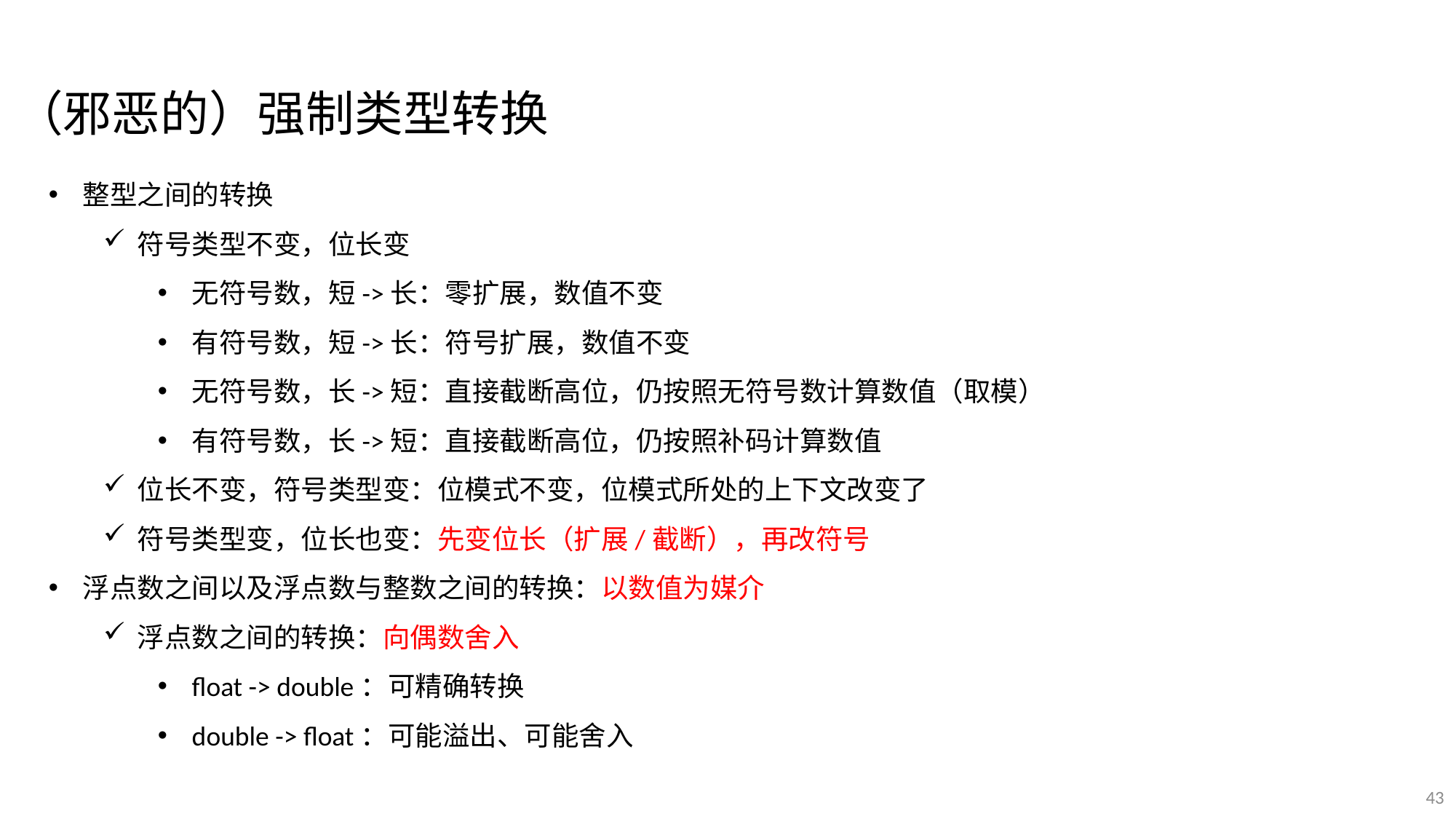

（邪恶的）强制类型转换
整型之间的转换
符号类型不变，位长变
无符号数，短->长：零扩展，数值不变
有符号数，短->长：符号扩展，数值不变
无符号数，长->短：直接截断高位，仍按照无符号数计算数值（取模）
有符号数，长->短：直接截断高位，仍按照补码计算数值
位长不变，符号类型变：位模式不变，位模式所处的上下文改变了
符号类型变，位长也变：先变位长（扩展/截断），再改符号
浮点数之间以及浮点数与整数之间的转换：以数值为媒介
浮点数之间的转换：向偶数舍入
float -> double：可精确转换
double -> float：可能溢出、可能舍入
43